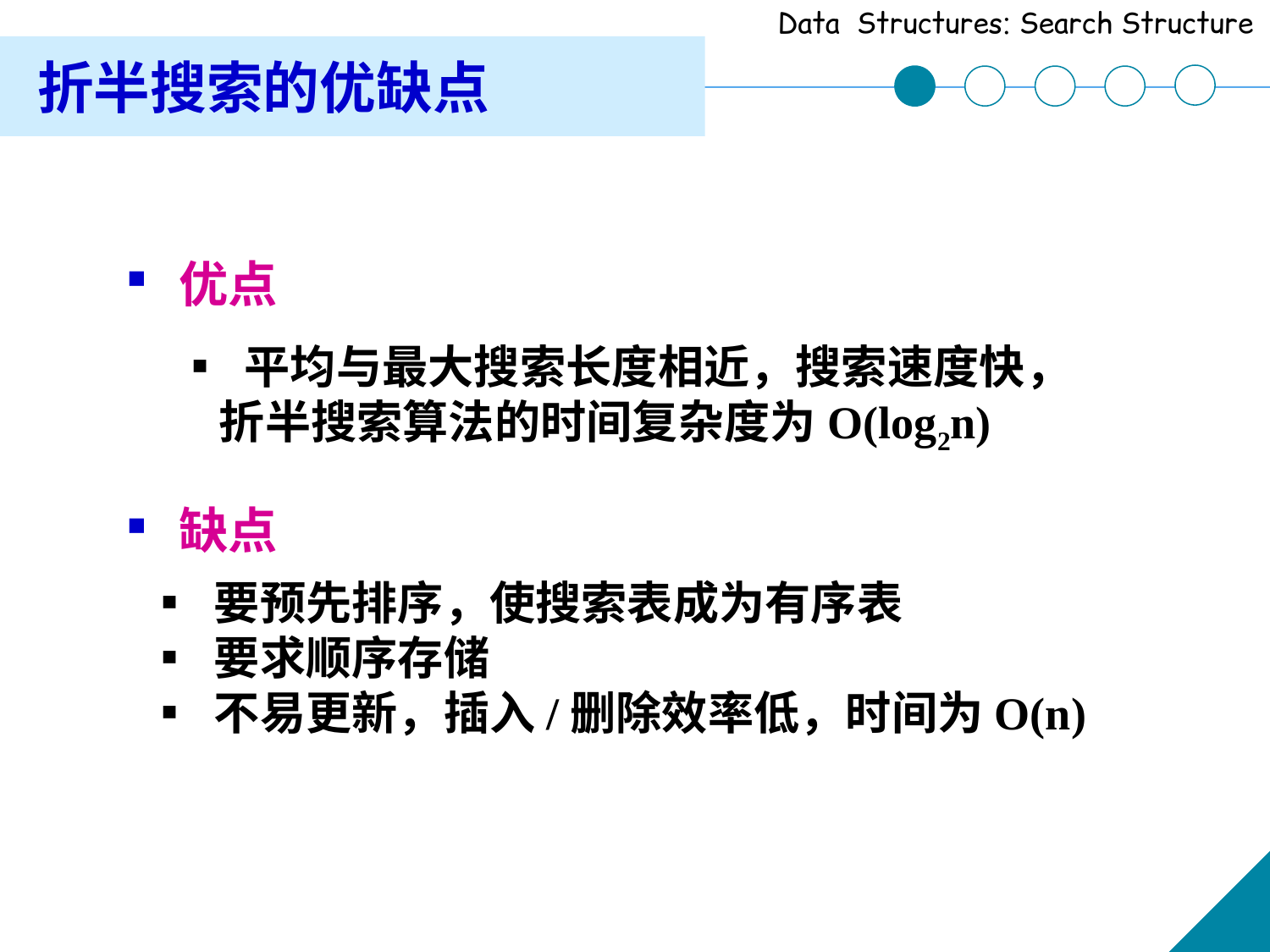

折半搜索的优缺点

 优点
▪ 平均与最大搜索长度相近，搜索速度快，
   折半搜索算法的时间复杂度为O(log2n)
 缺点
▪ 要预先排序，使搜索表成为有序表
▪ 要求顺序存储
▪ 不易更新，插入/删除效率低，时间为O(n)